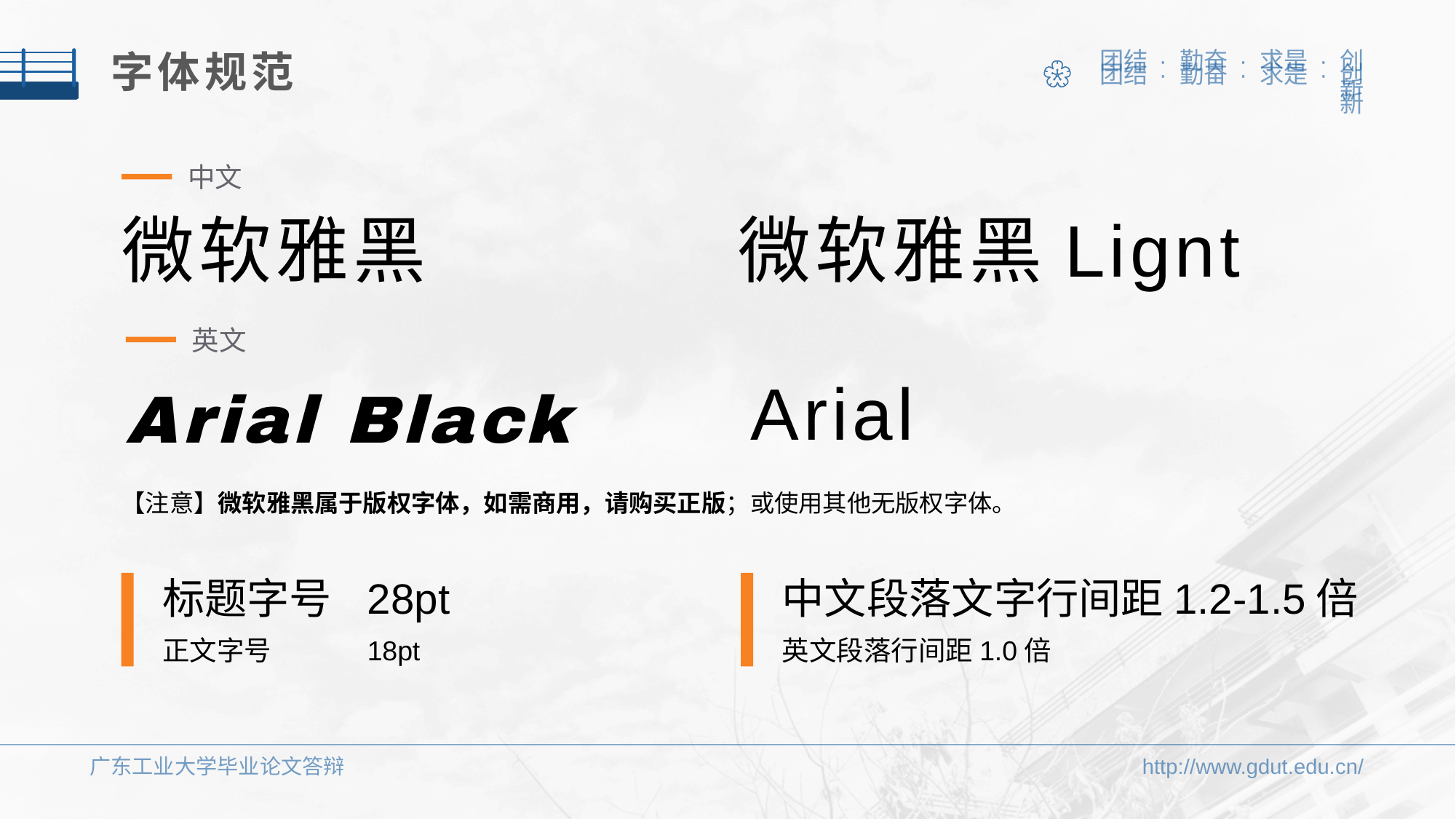

字体规范
中文

微软雅黑
微软雅黑Lignt
英文

Arial
Arial Black
【注意】微软雅黑属于版权字体，如需商用，请购买正版；或使用其他无版权字体。
标题字号
28pt
中文段落文字行间距1.2-1.5倍

正文字号
18pt
英文段落行间距1.0倍